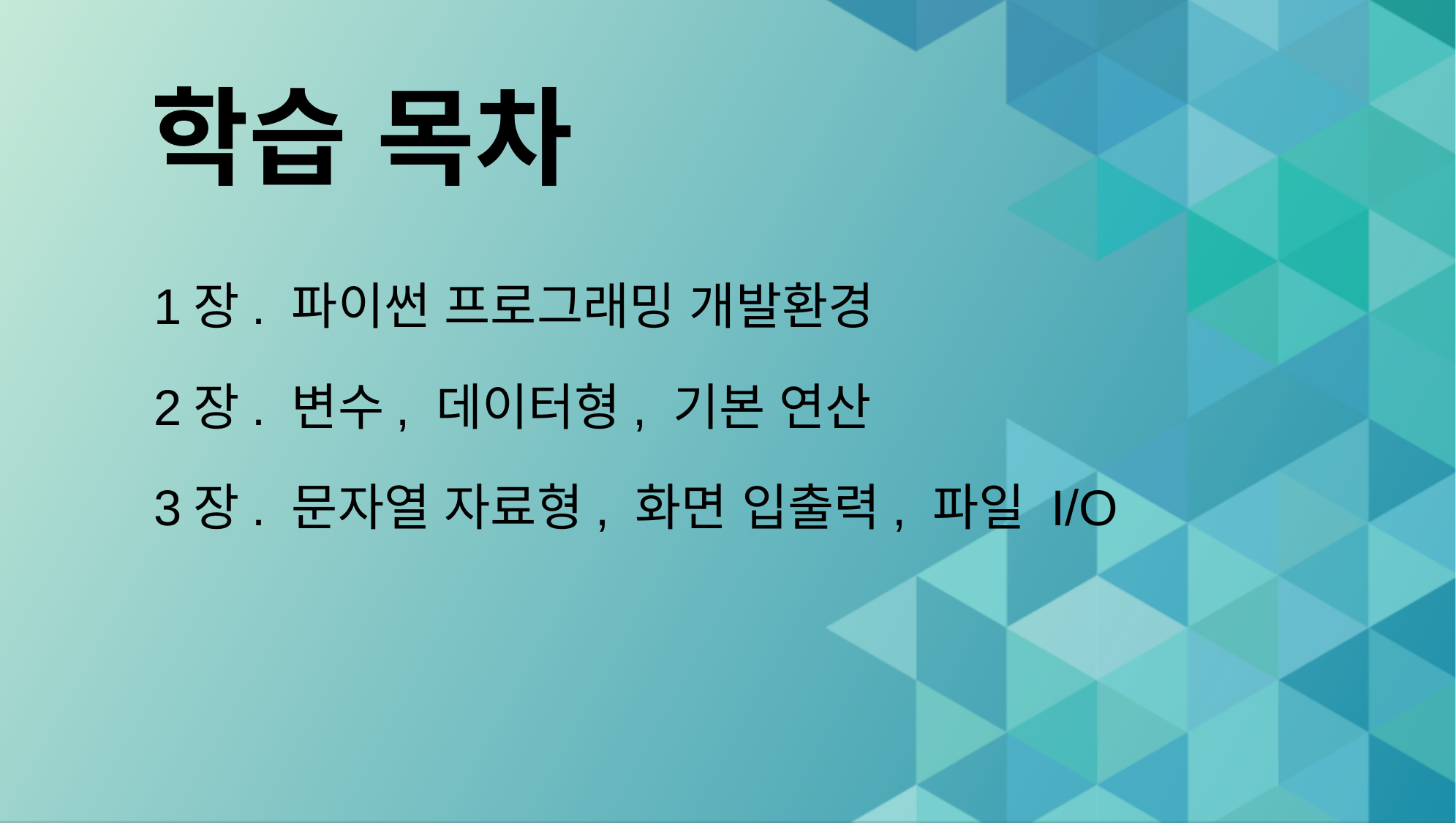

# 학습 목차
1장. 파이썬 프로그래밍 개발환경
2장. 변수, 데이터형, 기본 연산
3장. 문자열 자료형, 화면 입출력, 파일 I/O